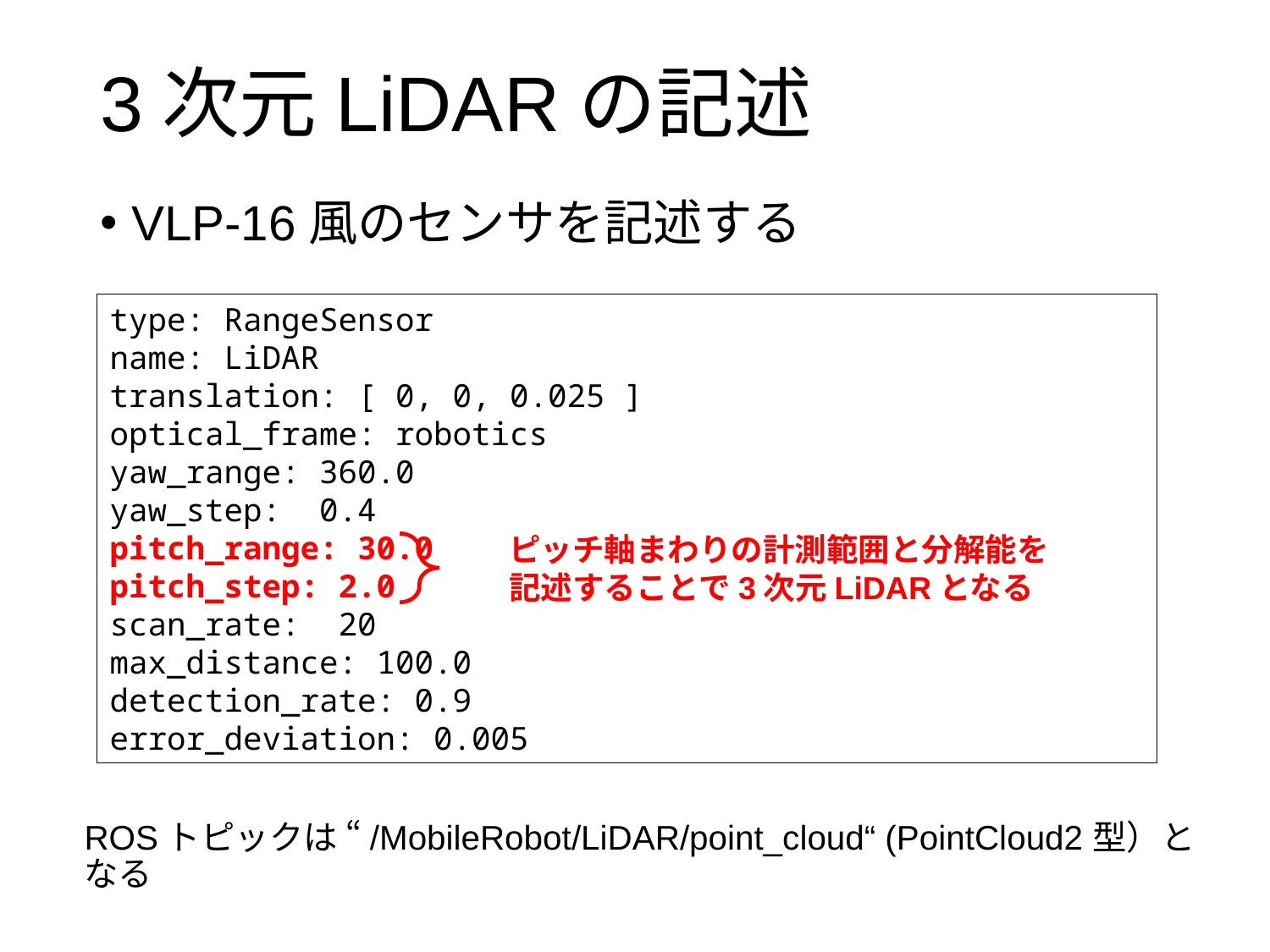

# 3次元LiDARの記述
VLP-16風のセンサを記述する
type: RangeSensor
name: LiDAR
translation: [ 0, 0, 0.025 ]
optical_frame: robotics
yaw_range: 360.0
yaw_step:  0.4
pitch_range: 30.0
pitch_step: 2.0
scan_rate:  20
max_distance: 100.0
detection_rate: 0.9
error_deviation: 0.005
ピッチ軸まわりの計測範囲と分解能を
記述することで3次元LiDARとなる

ROSトピックは “/MobileRobot/LiDAR/point_cloud“ (PointCloud2型）となる